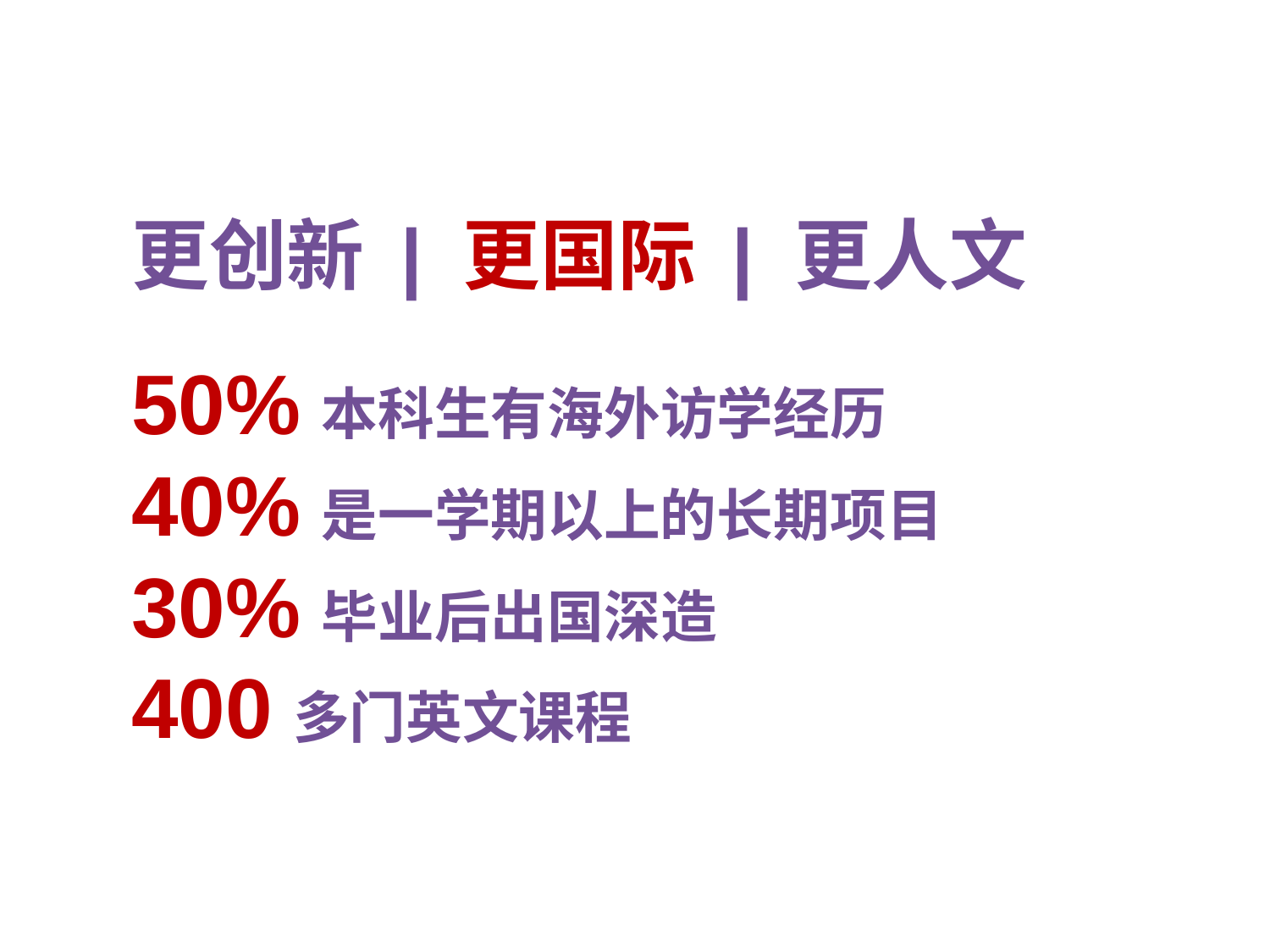

更创新 | 更国际 | 更人文
50%本科生有海外访学经历
40%是一学期以上的长期项目
30%毕业后出国深造
400多门英文课程